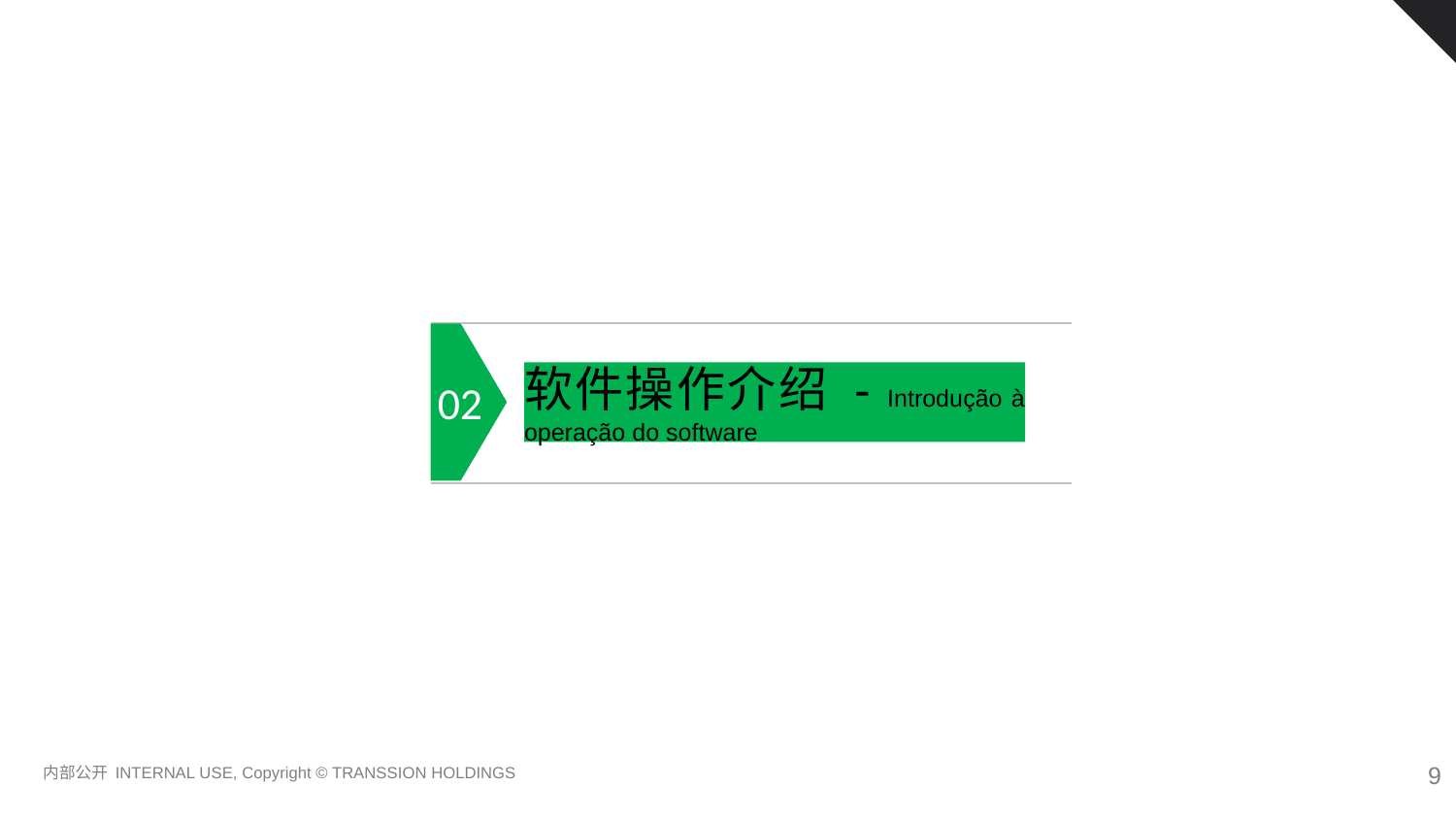

02
软件操作介绍 - Introdução à operação do software
9